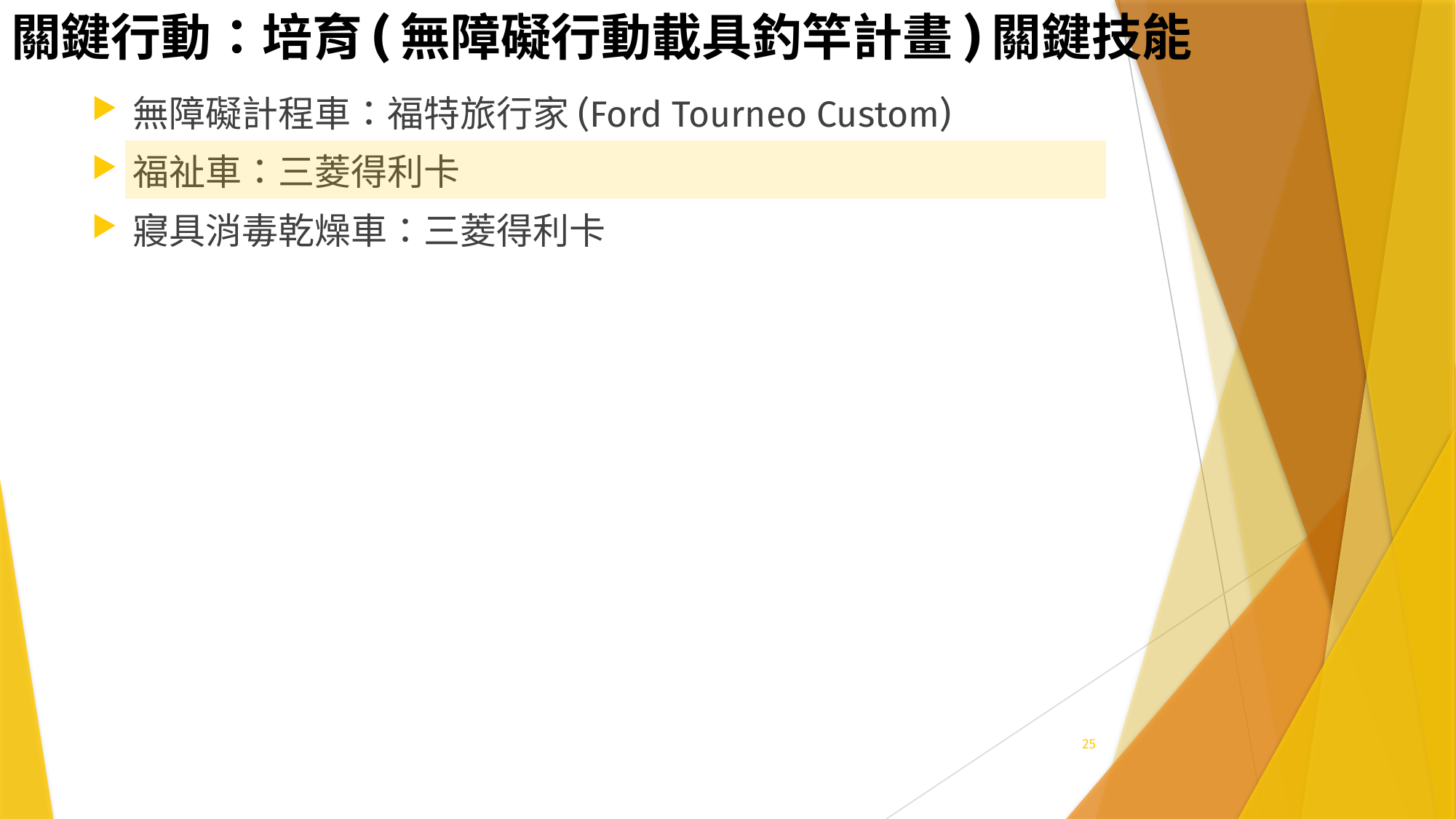

# 關鍵行動：培育(無障礙行動載具釣竿計畫)關鍵技能
無障礙計程車：福特旅行家(Ford Tourneo Custom)
福祉車：三菱得利卡
寢具消毒乾燥車：三菱得利卡

25